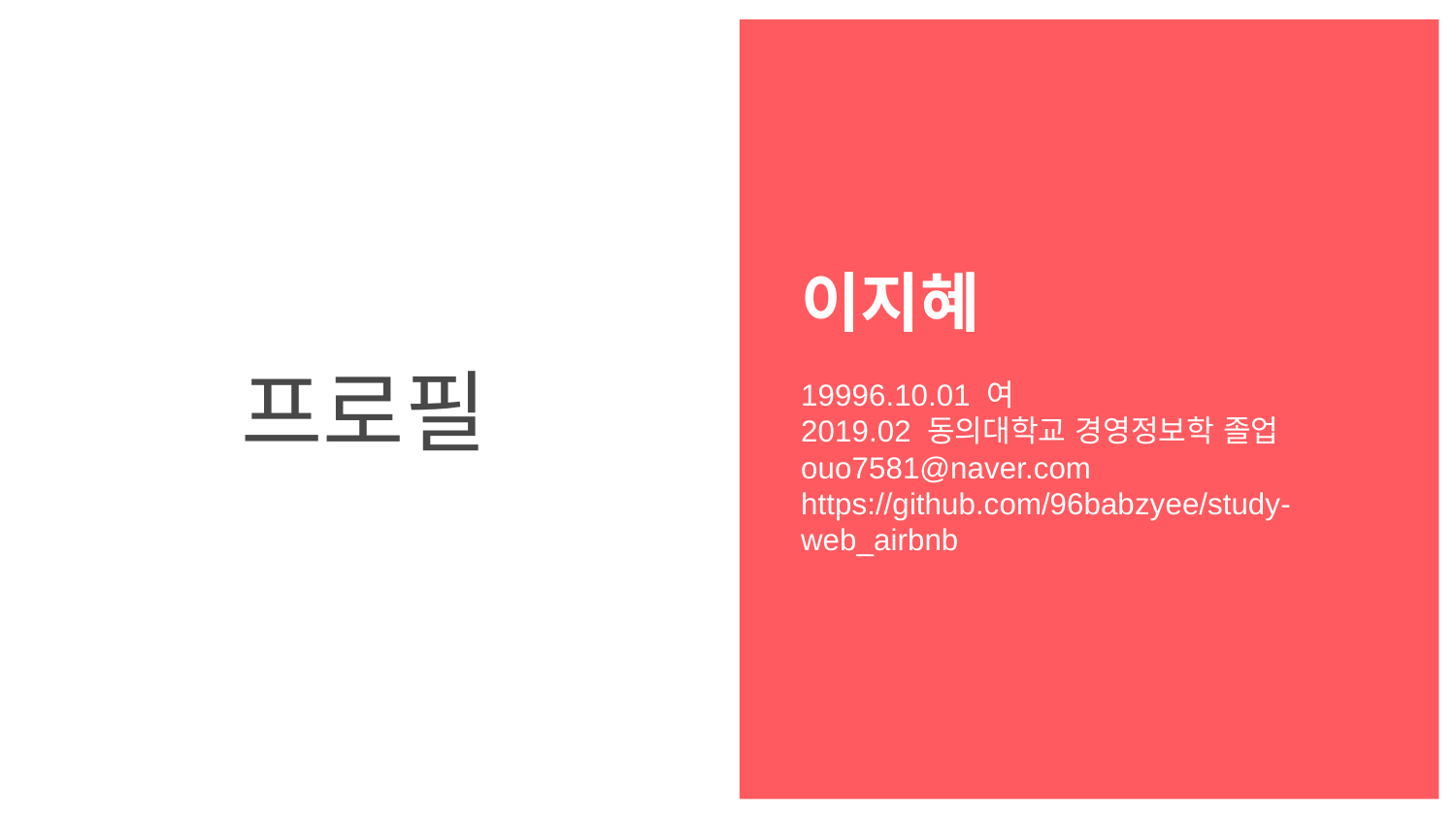

이지혜

19996.10.01 여
2019.02 동의대학교 경영정보학 졸업
ouo7581@naver.com
https://github.com/96babzyee/study-web_airbnb
# 프로필